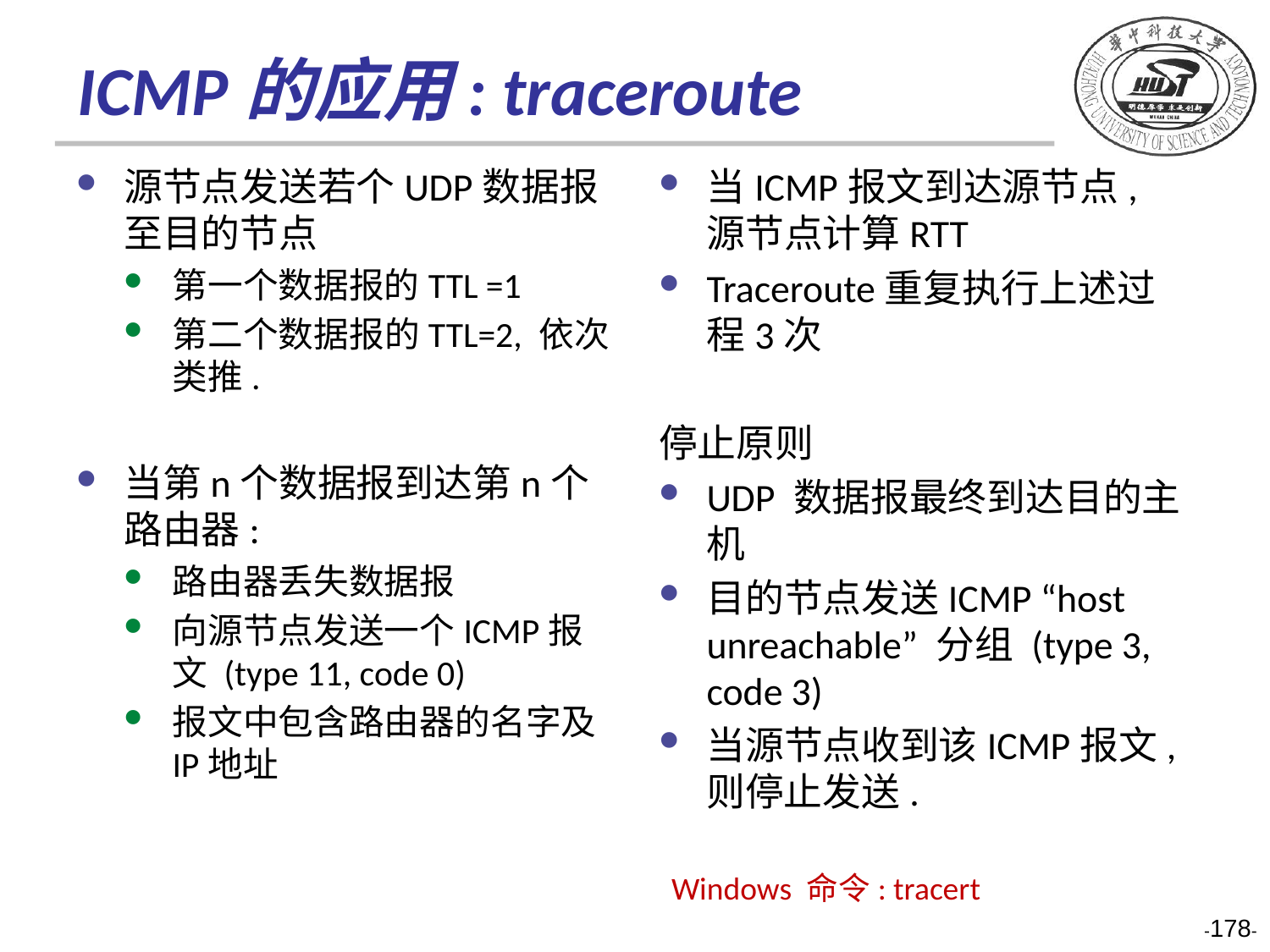

# ICMP的应用: traceroute
源节点发送若个UDP数据报至目的节点
第一个数据报的TTL =1
第二个数据报的TTL=2, 依次类推.

当第n个数据报到达第n个路由器:
路由器丢失数据报
向源节点发送一个ICMP报文 (type 11, code 0)
报文中包含路由器的名字及IP地址
当ICMP报文到达源节点, 源节点计算RTT
Traceroute重复执行上述过程3次

停止原则
UDP 数据报最终到达目的主机
目的节点发送ICMP “host unreachable” 分组 (type 3, code 3)
当源节点收到该ICMP报文, 则停止发送.
Windows 命令: tracert

-178-